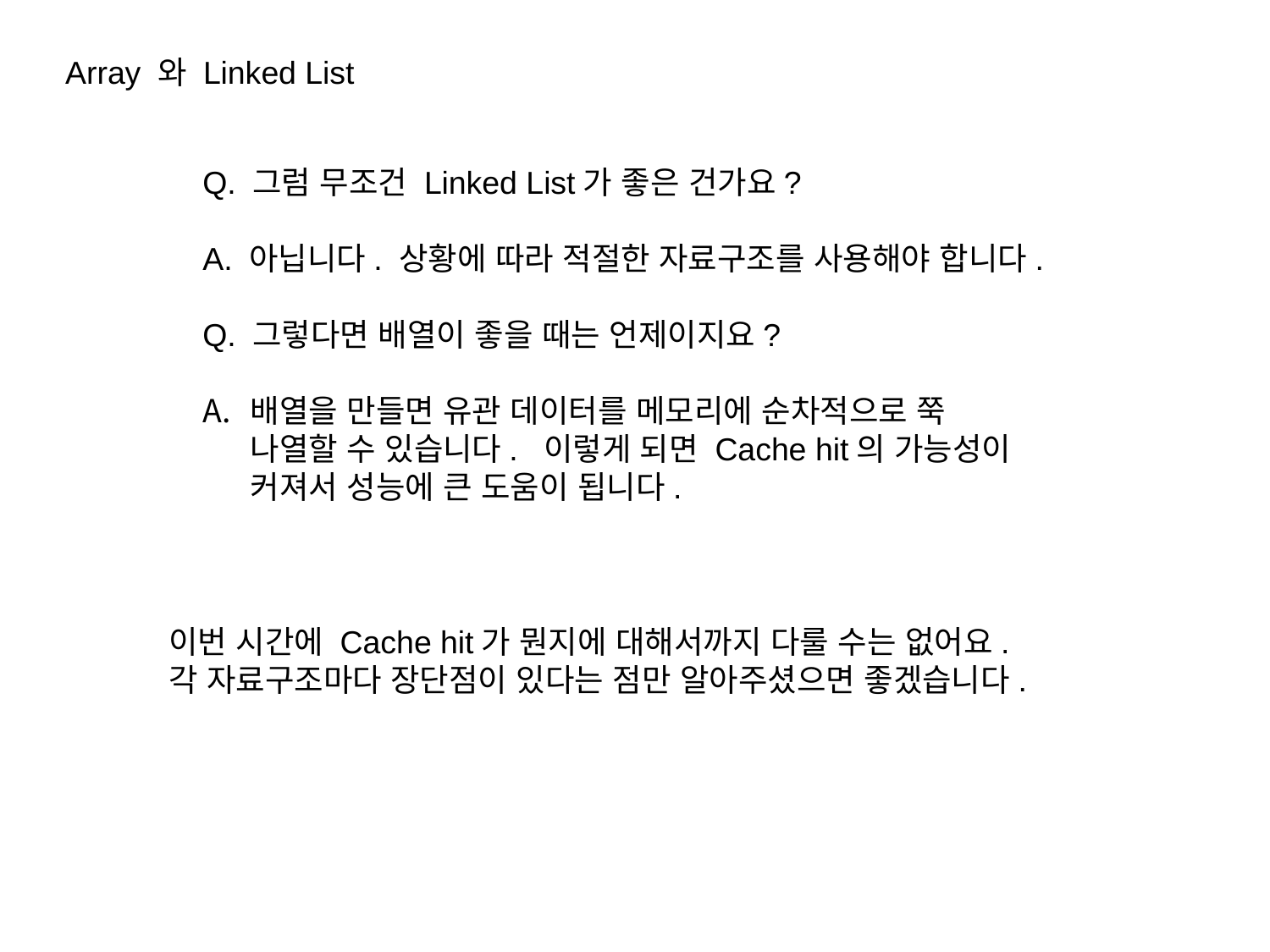

Array 와 Linked List
Q. 그럼 무조건 Linked List가 좋은 건가요?

A. 아닙니다. 상황에 따라 적절한 자료구조를 사용해야 합니다.

Q. 그렇다면 배열이 좋을 때는 언제이지요?

배열을 만들면 유관 데이터를 메모리에 순차적으로 쭉
나열할 수 있습니다.  이렇게 되면 Cache hit의 가능성이
커져서 성능에 큰 도움이 됩니다.
이번 시간에 Cache hit가 뭔지에 대해서까지 다룰 수는 없어요.
각 자료구조마다 장단점이 있다는 점만 알아주셨으면 좋겠습니다.